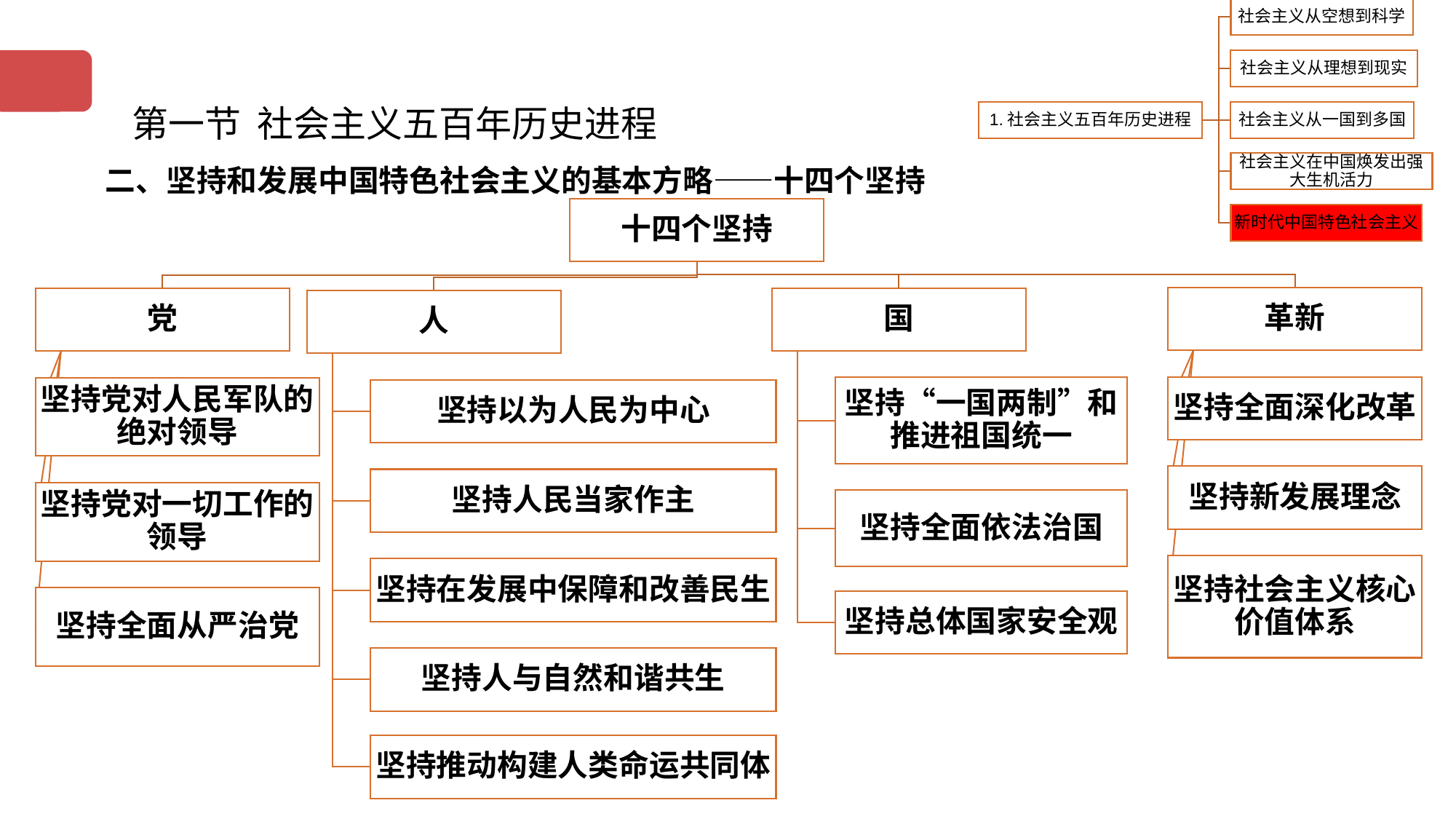

1.社会主义五百年历史进程
社会主义从空想到科学
社会主义从理想到现实
社会主义从一国到多国
社会主义在中国焕发出强大生机活力
新时代中国特色社会主义
第一节  社会主义五百年历史进程
二、坚持和发展中国特色社会主义的基本方略——十四个坚持

十四个坚持
党
坚持党对人民军队的绝对领导
坚持党对一切工作的领导
坚持全面从严治党
人
坚持以为人民为中心
坚持人民当家作主
坚持在发展中保障和改善民生
坚持人与自然和谐共生
坚持推动构建人类命运共同体
国
坚持“一国两制”和推进祖国统一
坚持全面依法治国
坚持总体国家安全观
革新
坚持全面深化改革
坚持新发展理念
坚持社会主义核心价值体系